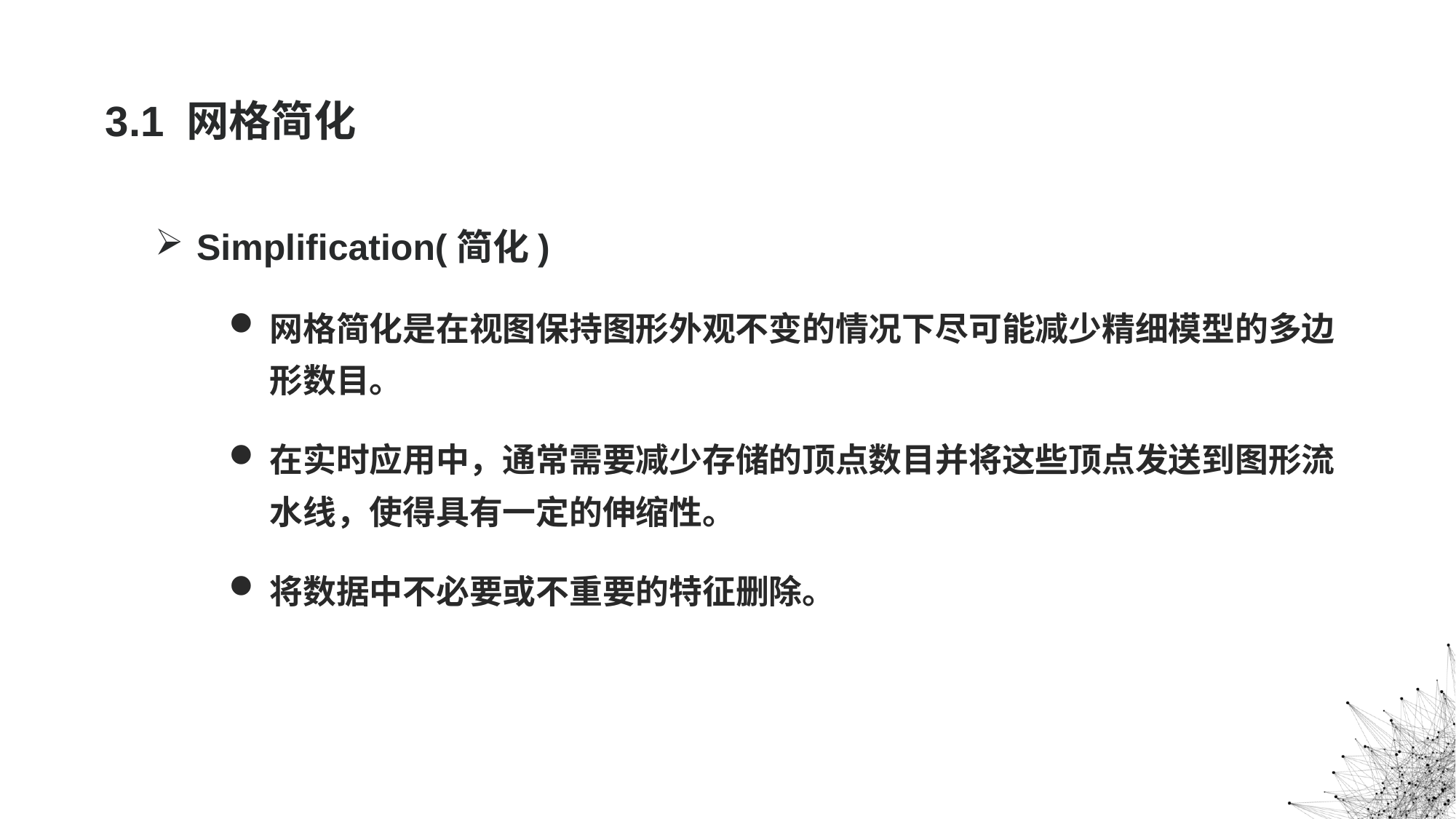

# 3.1 网格简化
Simplification(简化)
网格简化是在视图保持图形外观不变的情况下尽可能减少精细模型的多边形数目。
在实时应用中，通常需要减少存储的顶点数目并将这些顶点发送到图形流水线，使得具有一定的伸缩性。
将数据中不必要或不重要的特征删除。